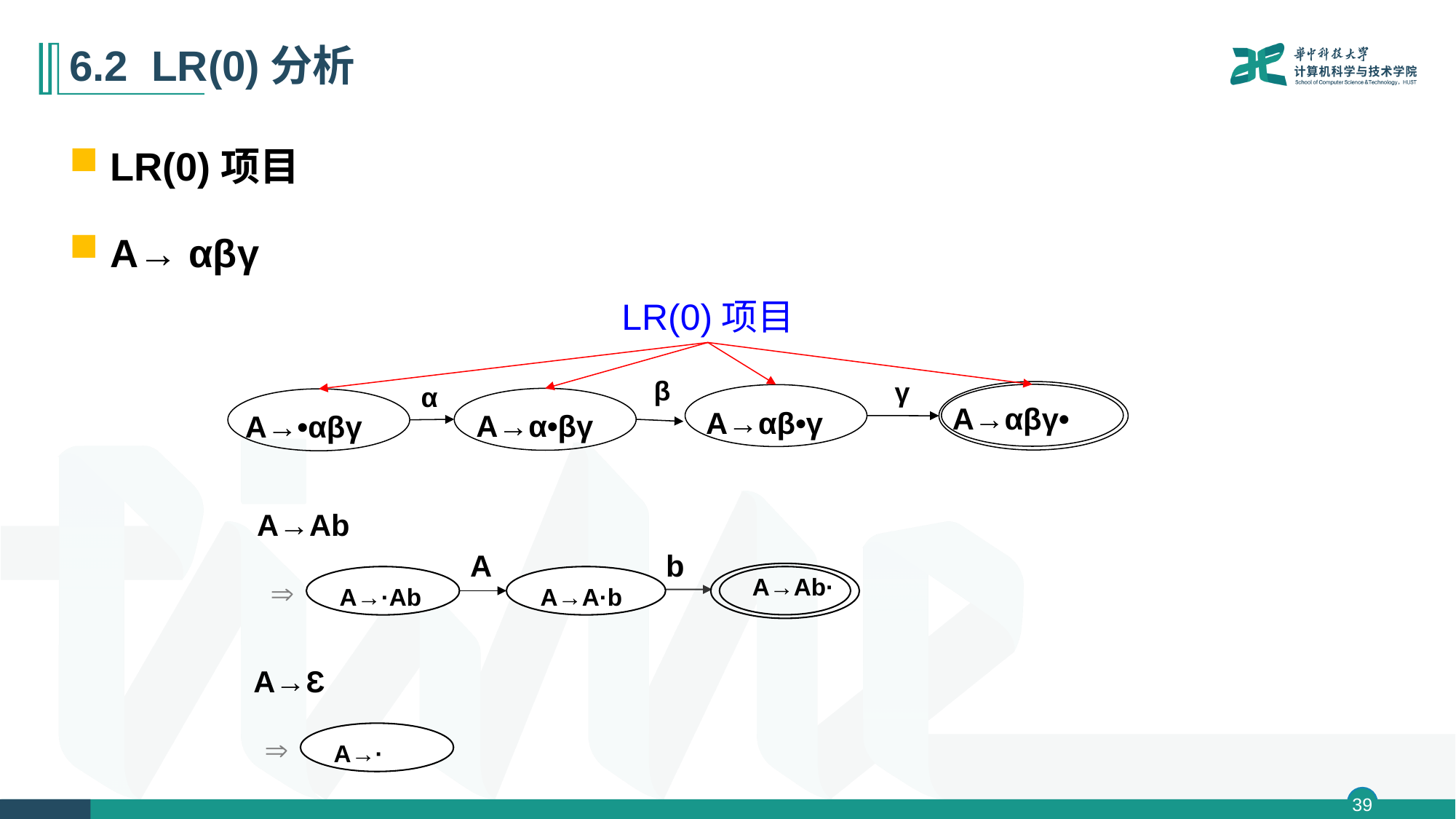

# 6.2  LR(0)分析
LR(0)项目
A→ αβγ
LR(0)项目
β
γ
α

A→αβγ•

A→αβ•γ
A→α•βγ
A→•αβγ
A→Ab
b
A

A→Ab·

A→·Ab
A→A·b
⇒

A→Ɛ
A→·
⇒